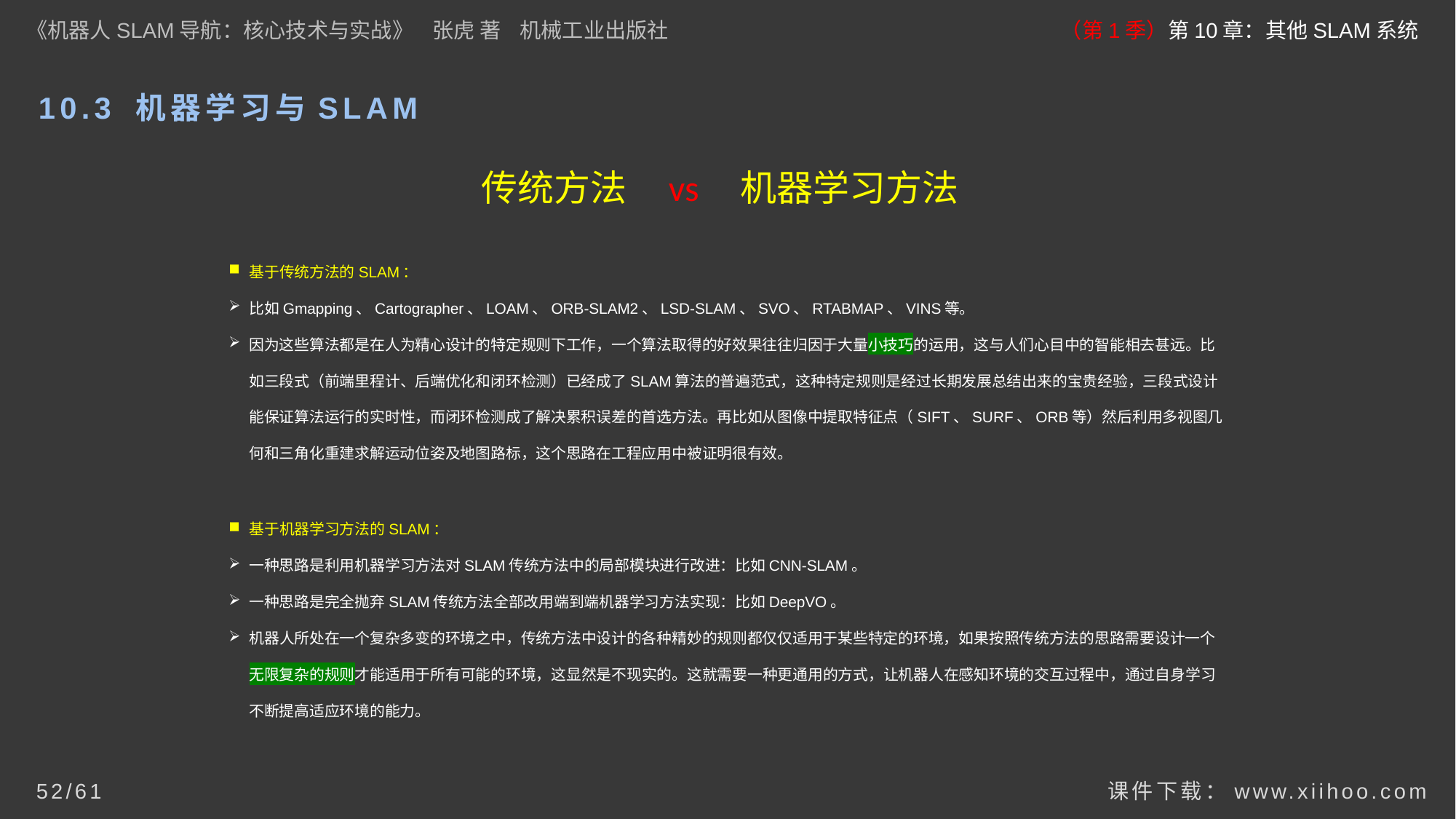

《机器人SLAM导航：核心技术与实战》    张虎 著    机械工业出版社
（第1季）第10章：其他SLAM系统
# 10.3 机器学习与SLAM
传统方法    vs    机器学习方法
基于传统方法的SLAM：
比如Gmapping、Cartographer、LOAM、ORB-SLAM2、LSD-SLAM、SVO、RTABMAP、VINS等。
因为这些算法都是在人为精心设计的特定规则下工作，一个算法取得的好效果往往归因于大量小技巧的运用，这与人们心目中的智能相去甚远。比如三段式（前端里程计、后端优化和闭环检测）已经成了SLAM算法的普遍范式，这种特定规则是经过长期发展总结出来的宝贵经验，三段式设计能保证算法运行的实时性，而闭环检测成了解决累积误差的首选方法。再比如从图像中提取特征点（SIFT、SURF、ORB等）然后利用多视图几何和三角化重建求解运动位姿及地图路标，这个思路在工程应用中被证明很有效。
基于机器学习方法的SLAM：
一种思路是利用机器学习方法对SLAM传统方法中的局部模块进行改进：比如CNN-SLAM。
一种思路是完全抛弃SLAM传统方法全部改用端到端机器学习方法实现：比如DeepVO。
机器人所处在一个复杂多变的环境之中，传统方法中设计的各种精妙的规则都仅仅适用于某些特定的环境，如果按照传统方法的思路需要设计一个无限复杂的规则才能适用于所有可能的环境，这显然是不现实的。这就需要一种更通用的方式，让机器人在感知环境的交互过程中，通过自身学习不断提高适应环境的能力。
课件下载：www.xiihoo.com
52/61